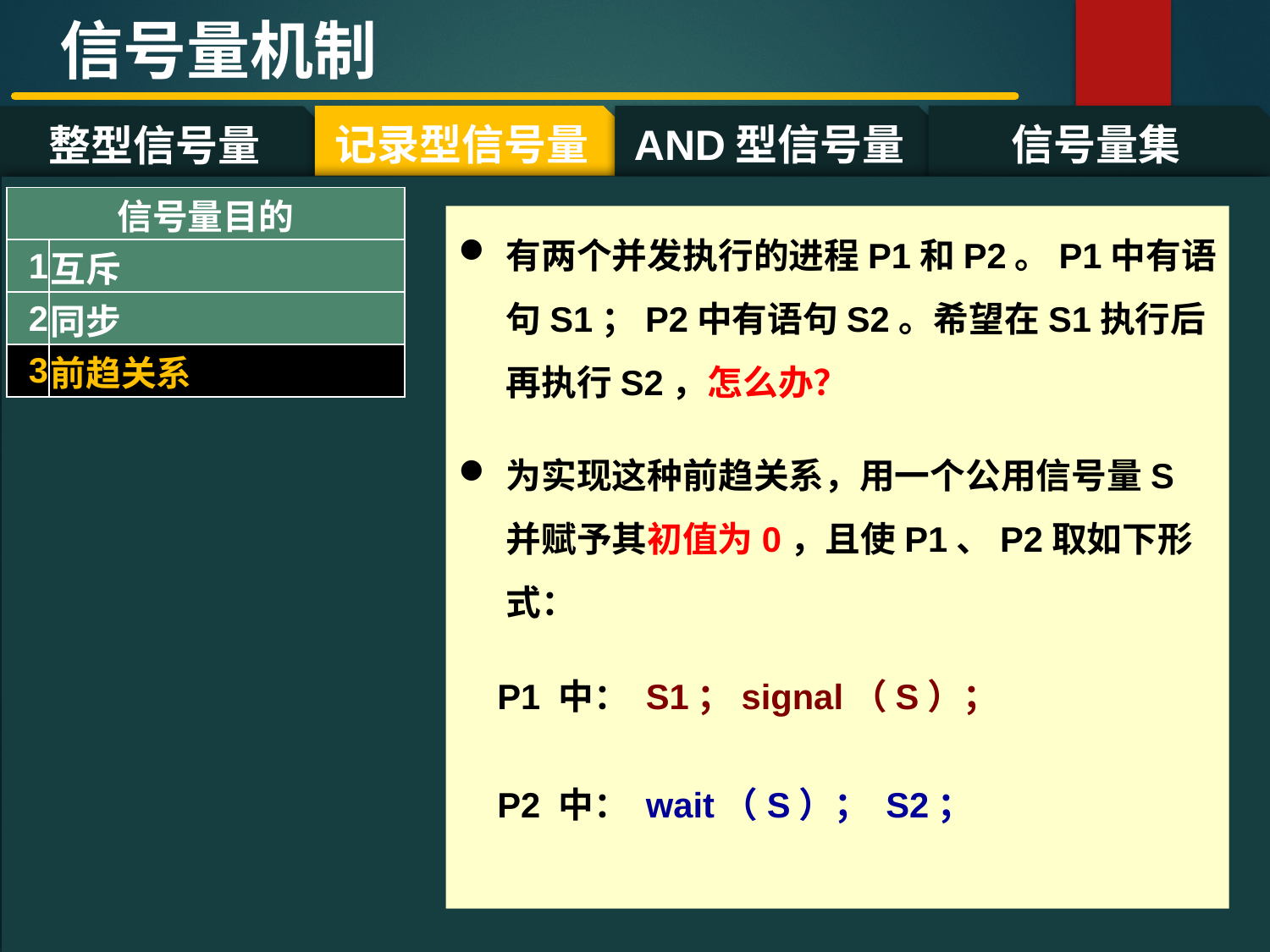

信号量机制
记录型信号量
AND型信号量
信号量集
整型信号量

#
| 信号量目的 |  |
| --- | --- |
| 1 | 互斥 |
| 2 | 同步 |
| 3 | 前趋关系 |
有两个并发执行的进程P1和P2。P1中有语句S1；P2中有语句S2。希望在S1执行后再执行S2，怎么办？
为实现这种前趋关系，用一个公用信号量S并赋予其初值为0，且使P1、P2取如下形式：
    P1 中： S1；signal（S）；
    P2 中： wait（S）； S2；